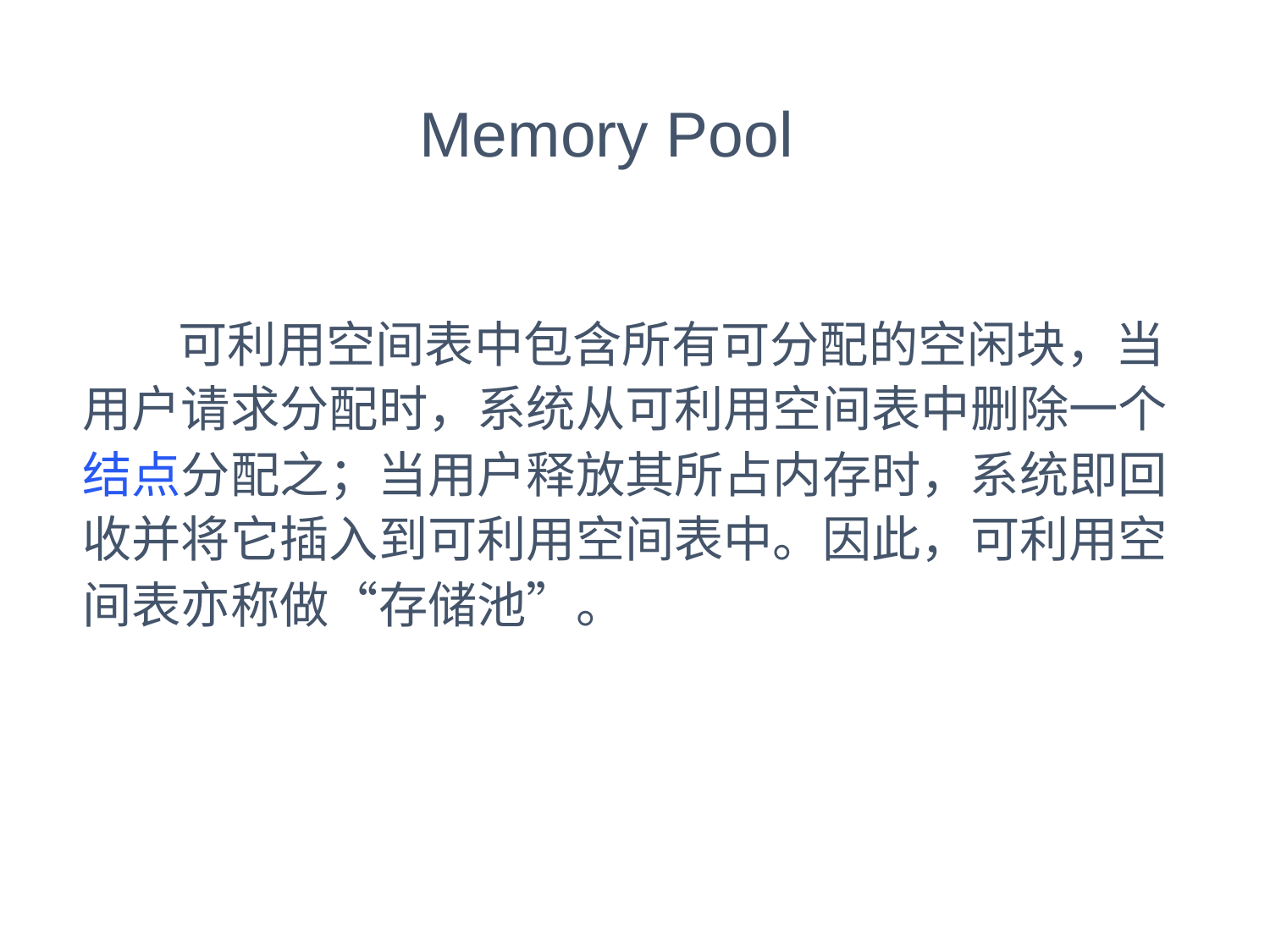

Memory Pool
         可利用空间表中包含所有可分配的空闲块，当用户请求分配时，系统从可利用空间表中删除一个结点分配之；当用户释放其所占内存时，系统即回收并将它插入到可利用空间表中。因此，可利用空间表亦称做“存储池”。